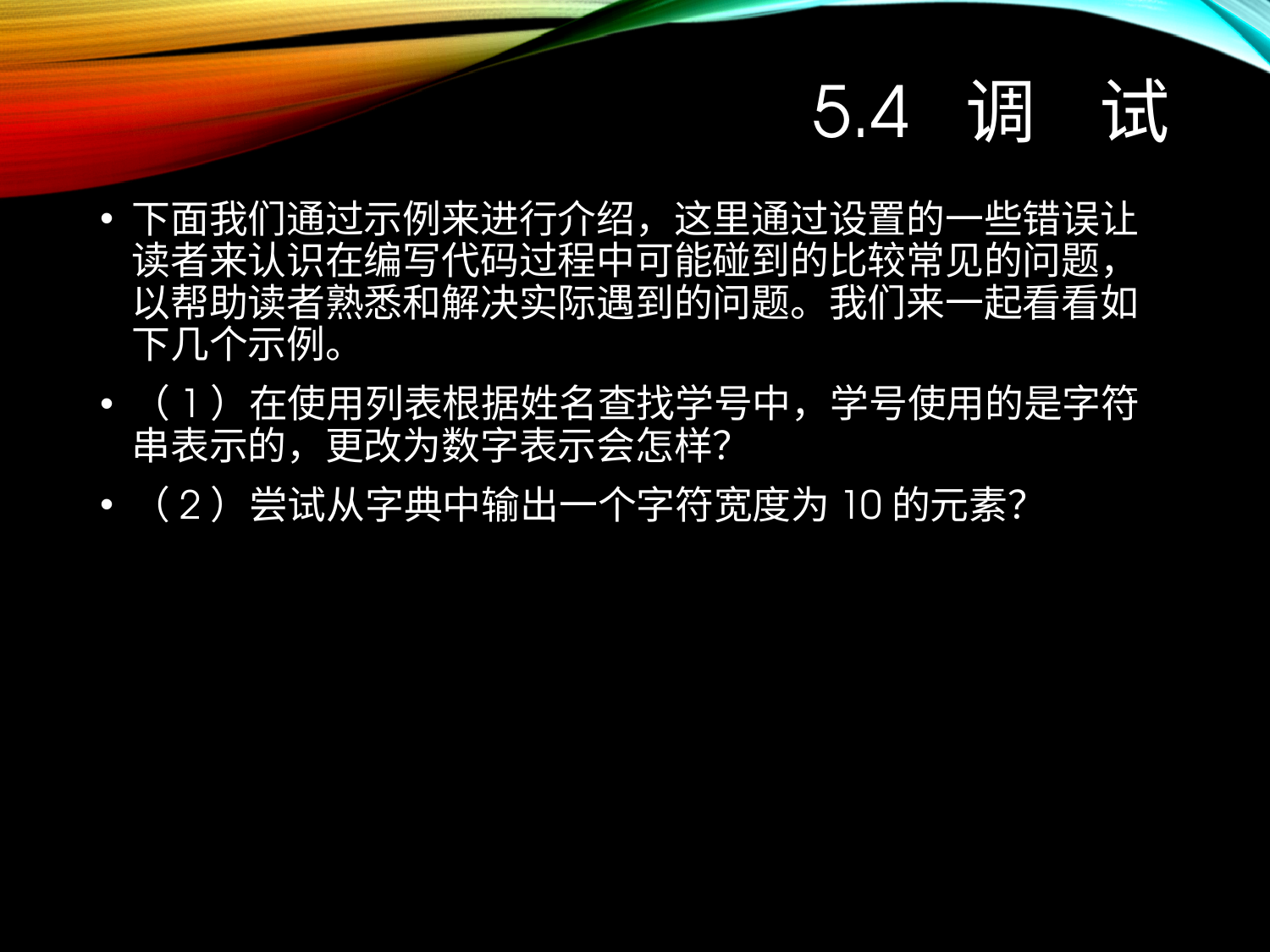

# 5.4  调    试
下面我们通过示例来进行介绍，这里通过设置的一些错误让读者来认识在编写代码过程中可能碰到的比较常见的问题，以帮助读者熟悉和解决实际遇到的问题。我们来一起看看如下几个示例。
（1）在使用列表根据姓名查找学号中，学号使用的是字符串表示的，更改为数字表示会怎样？
（2）尝试从字典中输出一个字符宽度为10的元素？